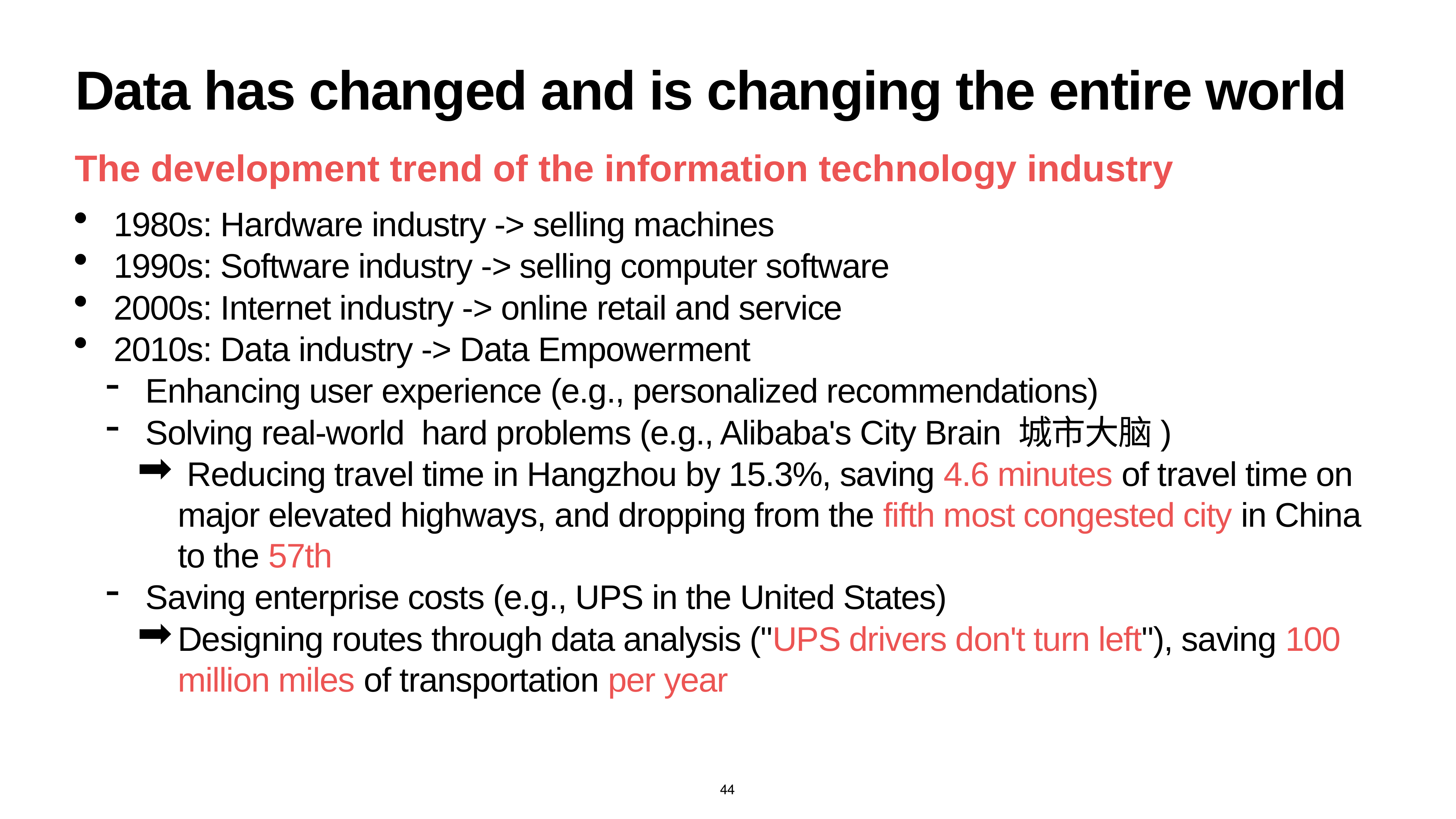

44
Data has changed and is changing the entire world
The development trend of the information technology industry
1980s: Hardware industry -> selling machines
1990s: Software industry -> selling computer software
2000s: Internet industry -> online retail and service
2010s: Data industry -> Data Empowerment
Enhancing user experience (e.g., personalized recommendations)
Solving real-world  hard problems (e.g., Alibaba's City Brain 城市大脑)
 Reducing travel time in Hangzhou by 15.3%, saving 4.6 minutes of travel time on major elevated highways, and dropping from the fifth most congested city in China to the 57th
Saving enterprise costs (e.g., UPS in the United States)
Designing routes through data analysis ("UPS drivers don't turn left"), saving 100 million miles of transportation per year